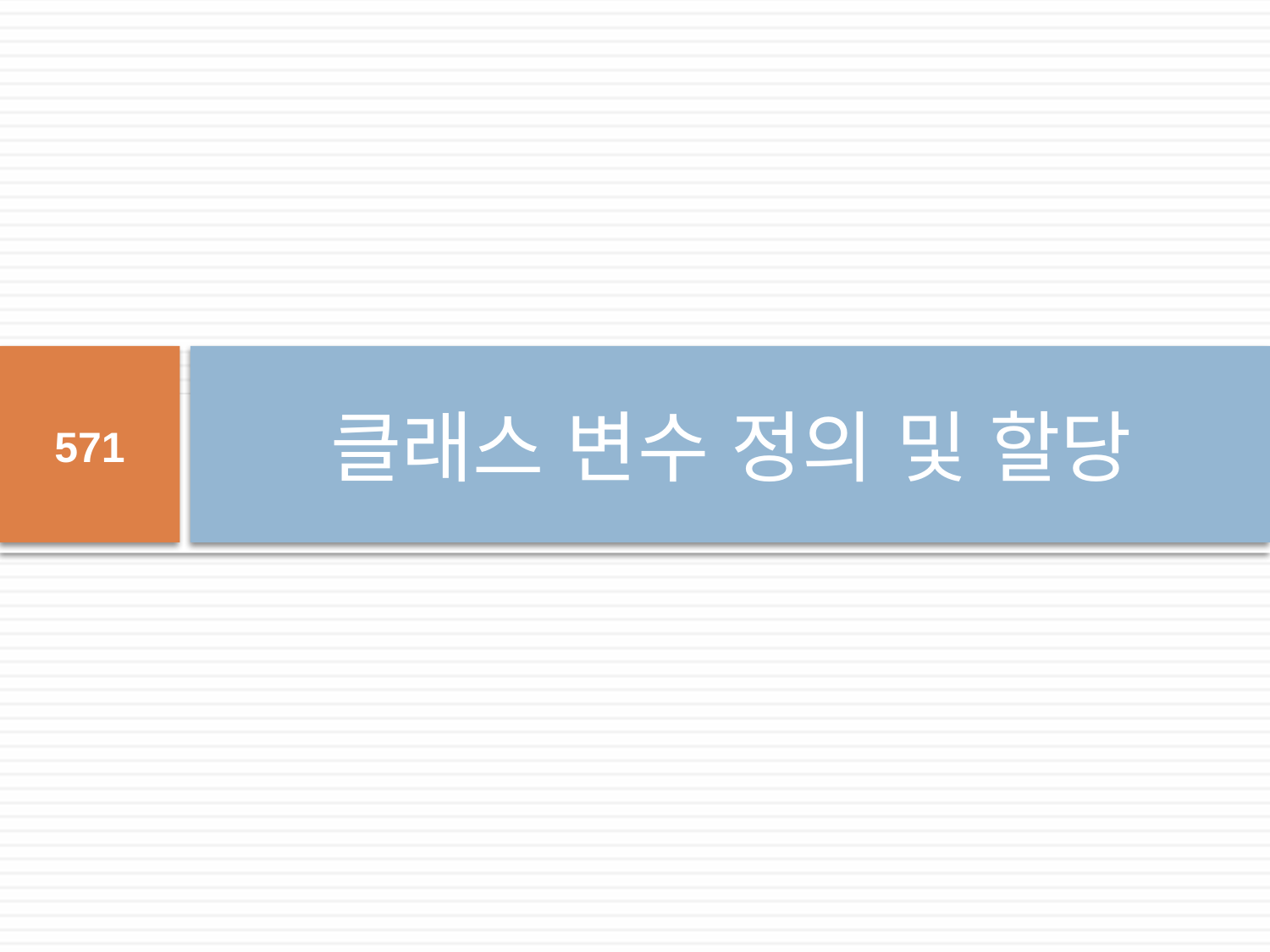

# 클래스 변수 정의 및 할당
571